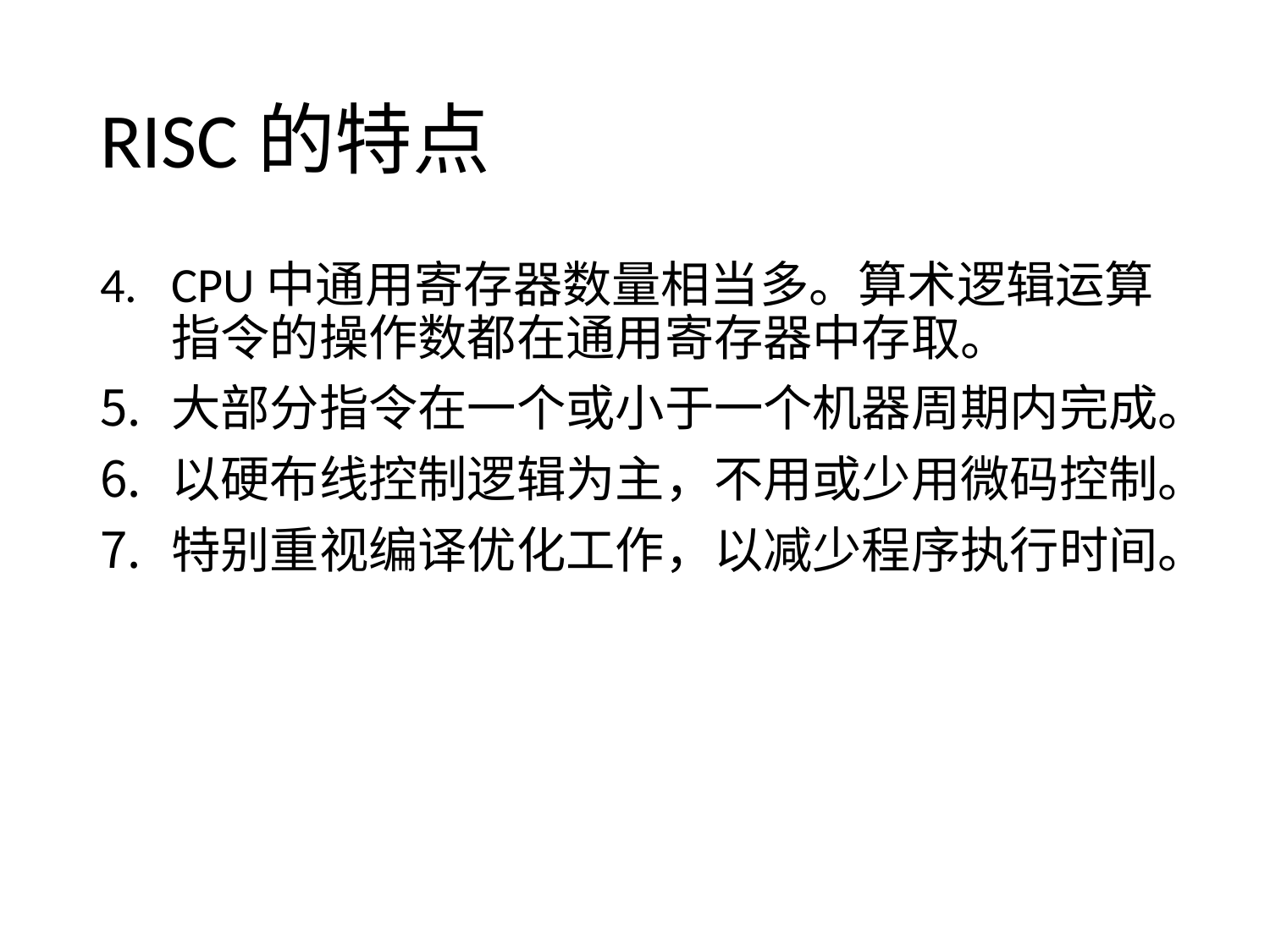

# RISC的特点
CPU中通用寄存器数量相当多。算术逻辑运算指令的操作数都在通用寄存器中存取。
大部分指令在一个或小于一个机器周期内完成。
以硬布线控制逻辑为主，不用或少用微码控制。
特别重视编译优化工作，以减少程序执行时间。